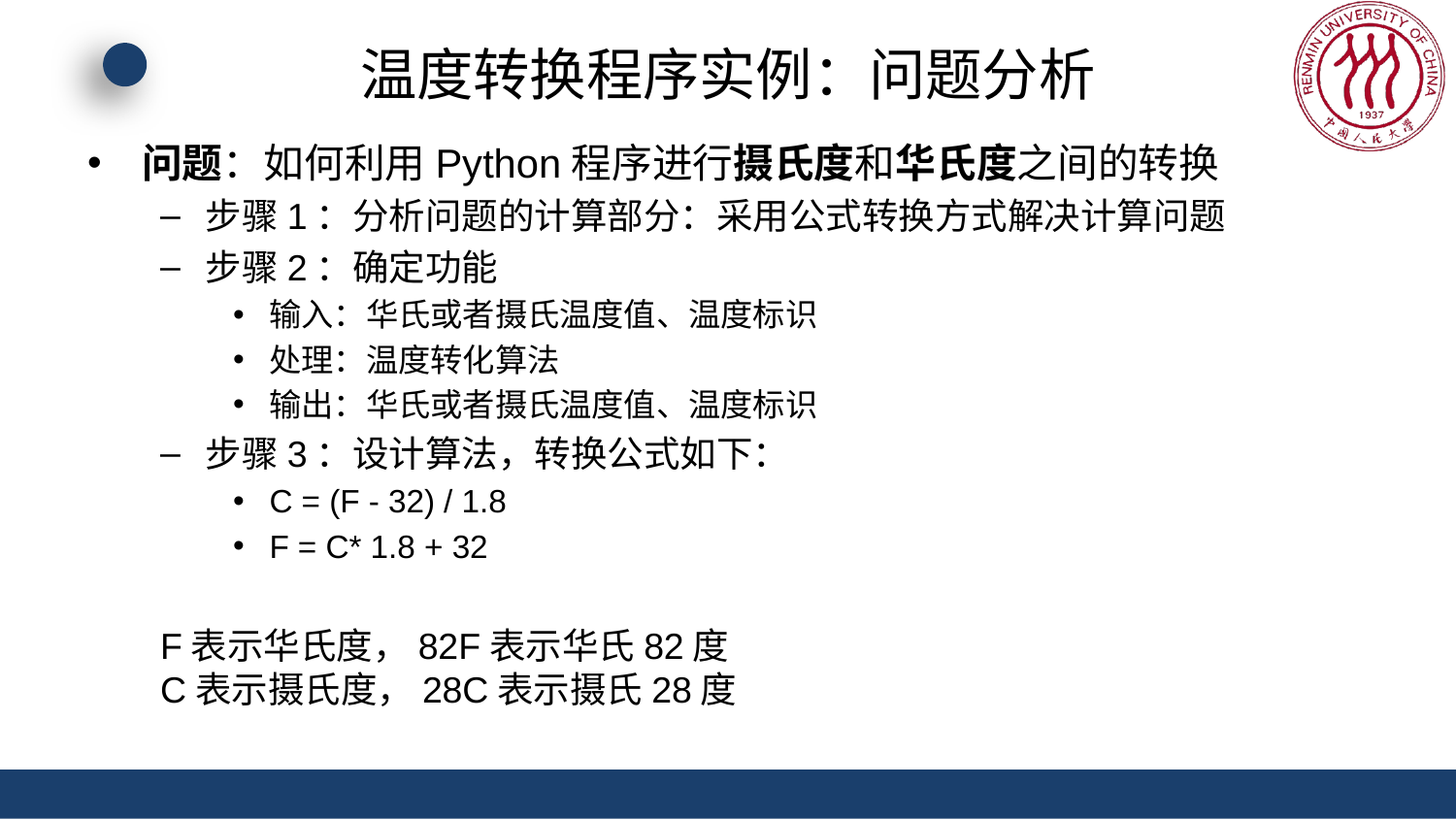

# 温度转换程序实例：问题分析
问题：如何利用Python程序进行摄氏度和华氏度之间的转换
步骤1：分析问题的计算部分：采用公式转换方式解决计算问题
步骤2：确定功能
输入：华氏或者摄氏温度值、温度标识
处理：温度转化算法
输出：华氏或者摄氏温度值、温度标识
步骤3：设计算法，转换公式如下：
C = (F - 32) / 1.8
F = C* 1.8 + 32

F表示华氏度，82F表示华氏82度
C表示摄氏度，28C表示摄氏28度